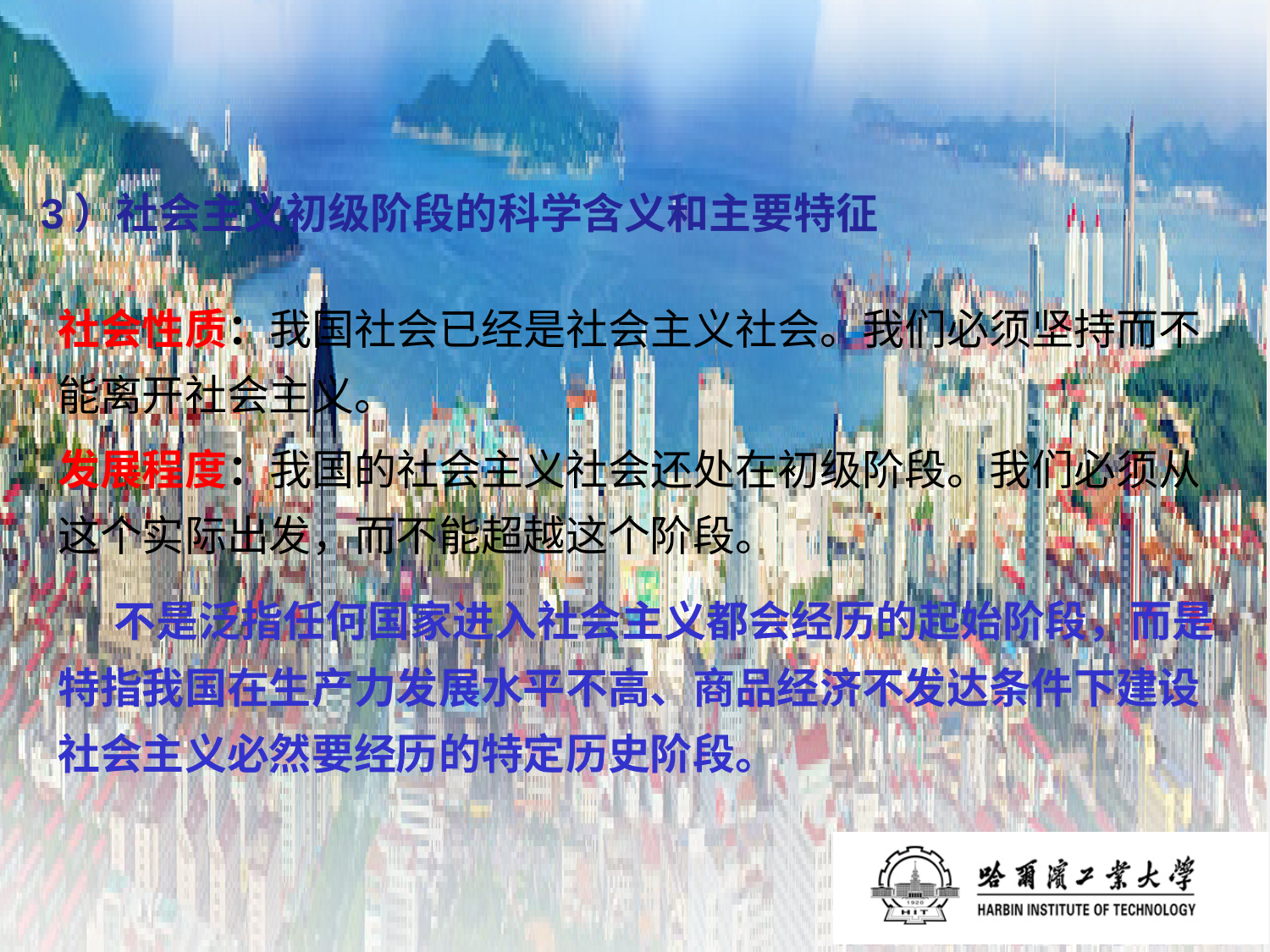

# 3）社会主义初级阶段的科学含义和主要特征
社会性质：我国社会已经是社会主义社会。我们必须坚持而不能离开社会主义。
发展程度：我国的社会主义社会还处在初级阶段。我们必须从这个实际出发，而不能超越这个阶段。
    不是泛指任何国家进入社会主义都会经历的起始阶段，而是特指我国在生产力发展水平不高、商品经济不发达条件下建设社会主义必然要经历的特定历史阶段。